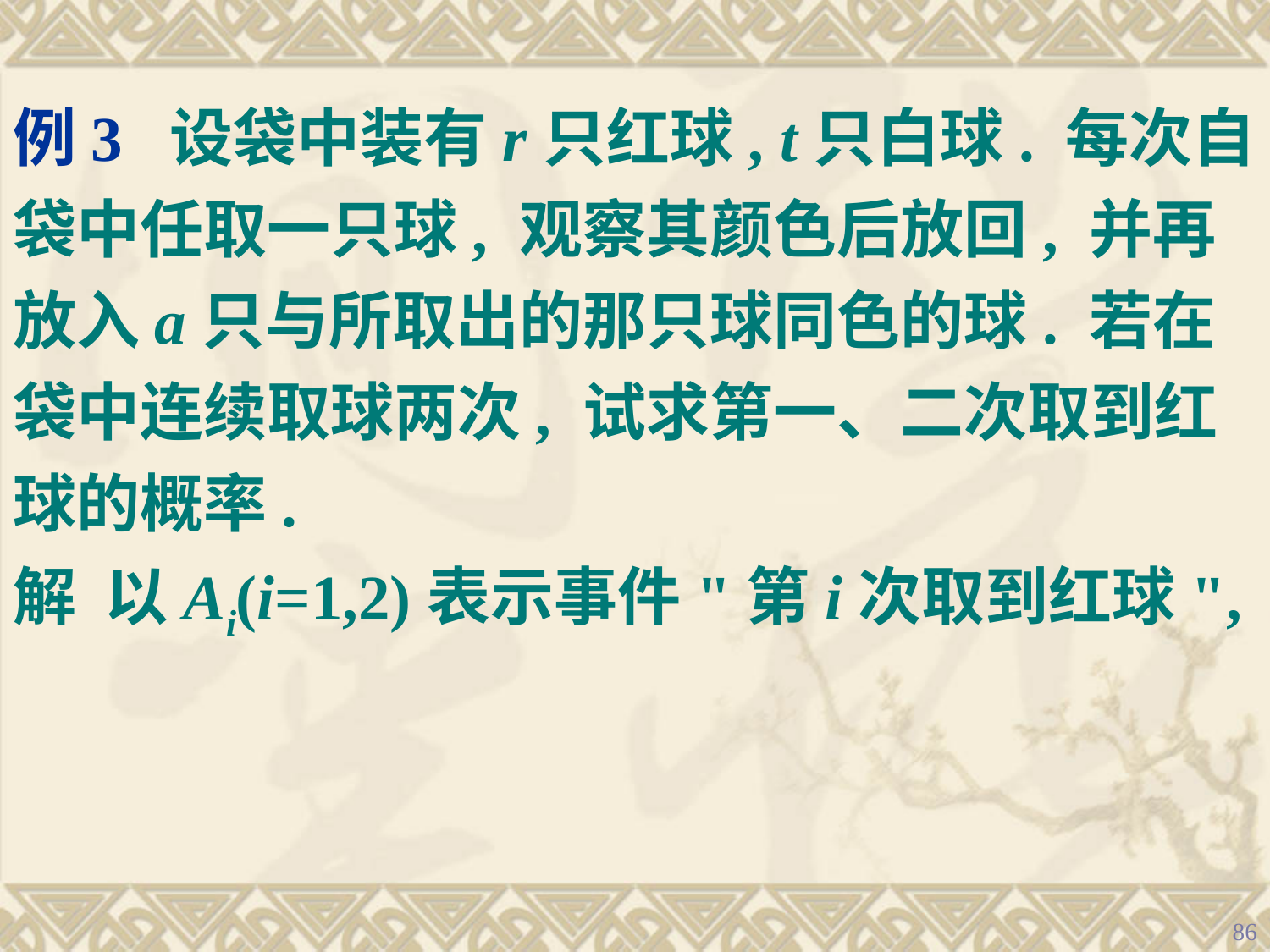

例3  设袋中装有r只红球, t只白球. 每次自袋中任取一只球, 观察其颜色后放回, 并再放入a只与所取出的那只球同色的球. 若在袋中连续取球两次, 试求第一、二次取到红球的概率.
解  以Ai(i=1,2)表示事件"第i次取到红球",
86